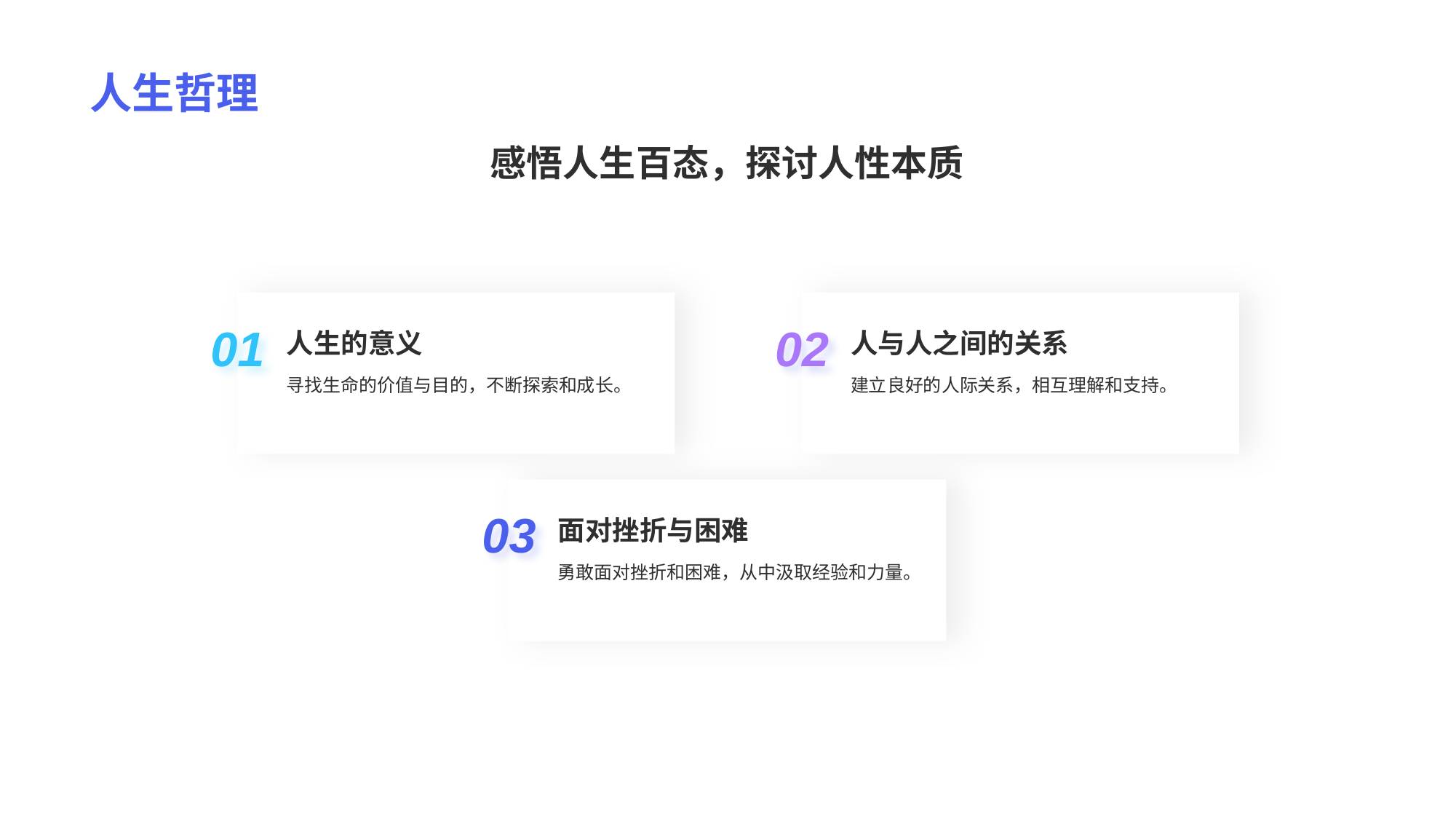

# 人生哲理
感悟人生百态，探讨人性本质

人生的意义
01
寻找生命的价值与目的，不断探索和成长。

人与人之间的关系
02
建立良好的人际关系，相互理解和支持。

面对挫折与困难
03
勇敢面对挫折和困难，从中汲取经验和力量。